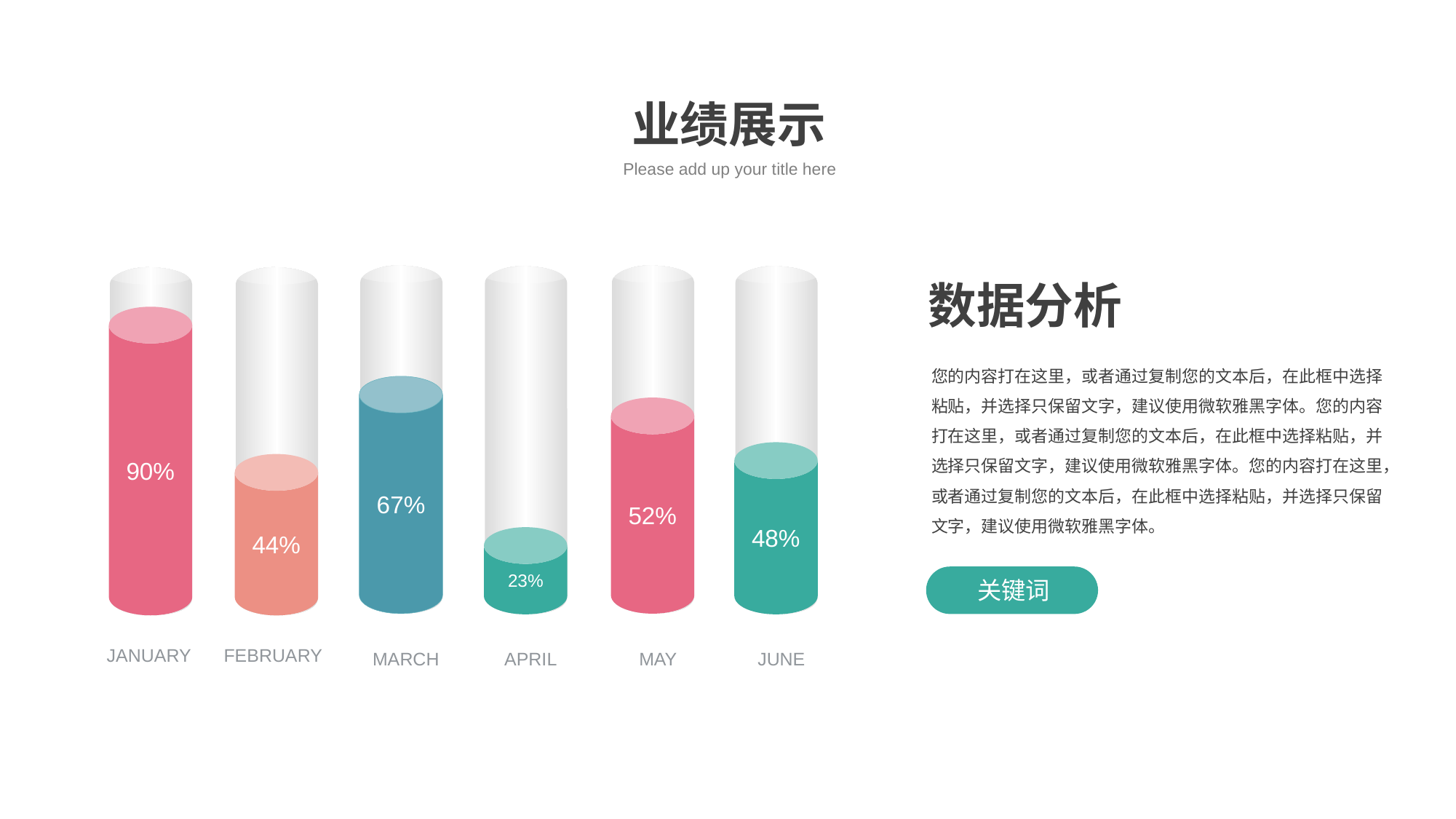

业绩展示
Please add up your title here

数据分析
90%
您的内容打在这里，或者通过复制您的文本后，在此框中选择粘贴，并选择只保留文字，建议使用微软雅黑字体。您的内容打在这里，或者通过复制您的文本后，在此框中选择粘贴，并选择只保留文字，建议使用微软雅黑字体。您的内容打在这里，或者通过复制您的文本后，在此框中选择粘贴，并选择只保留文字，建议使用微软雅黑字体。
67%
52%
48%
44%
23%

关键词
JANUARY
FEBRUARY
MARCH
APRIL
MAY
JUNE